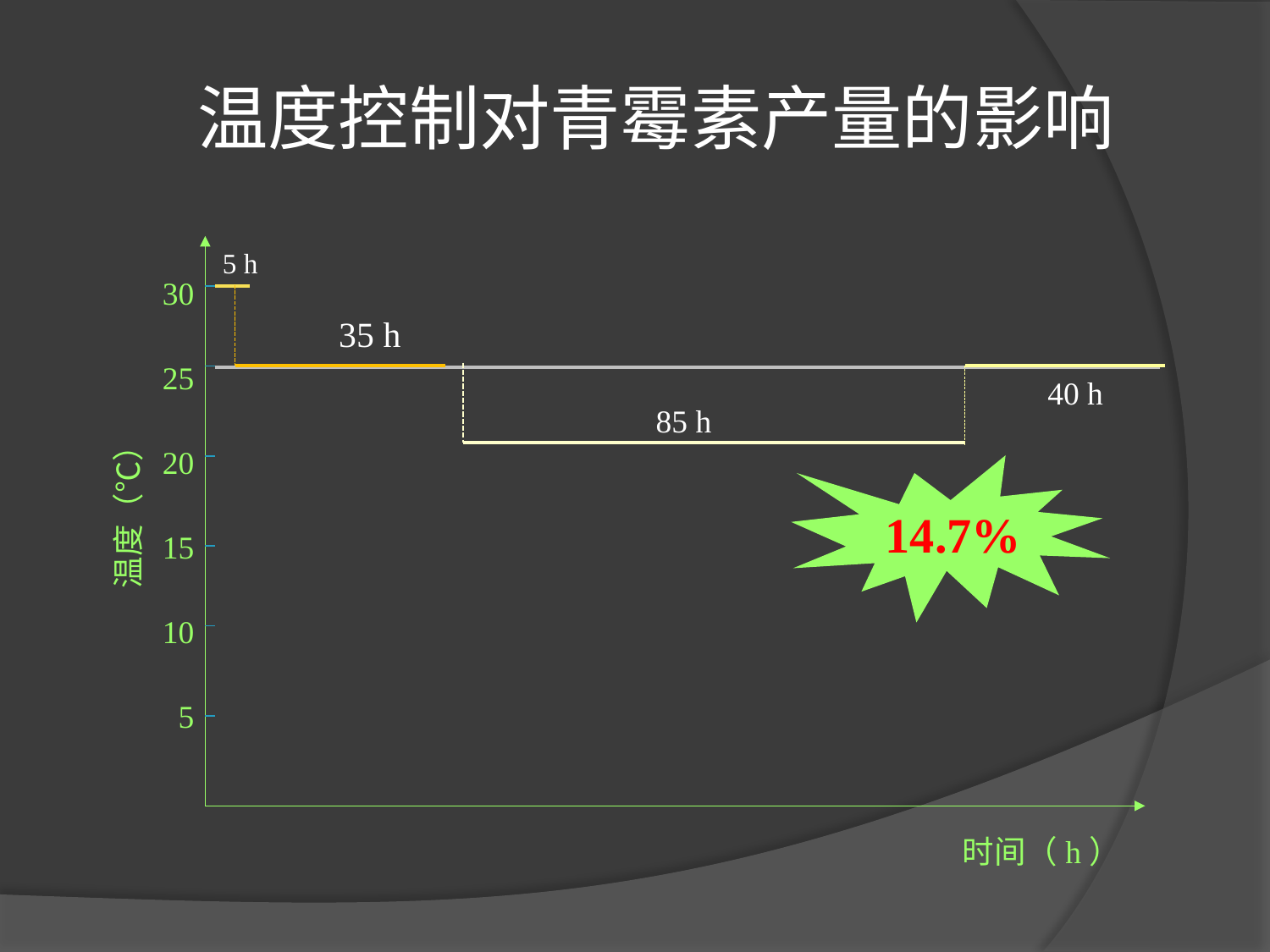

# 温度控制对青霉素产量的影响
30

25

20

15

10

5
温度（℃）
5 h
35 h
85 h
40 h

14.7%
时间（h）